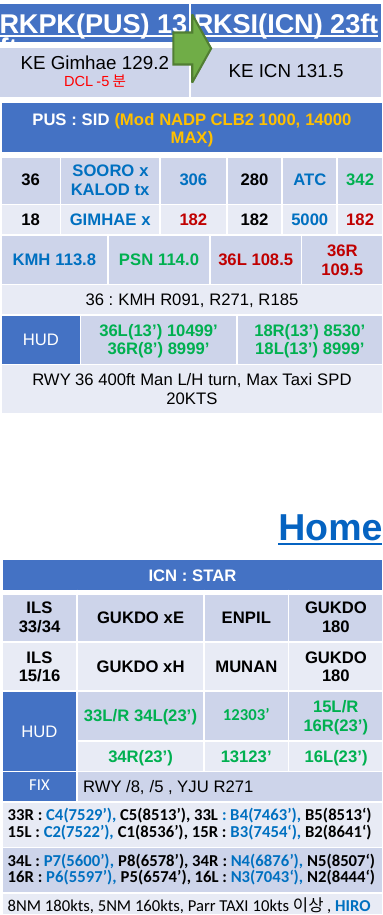

| RKPK(PUS) 13ft | RKSI(ICN) 23ft |
| --- | --- |
| KE Gimhae 129.2 DCL -5분 | KE ICN 131.5 |

| PUS : SID (Mod NADP CLB2 1000, 14000 MAX) |  |  |  |  |  |  |  |  |  |  |
| --- | --- | --- | --- | --- | --- | --- | --- | --- | --- | --- |
| 36 | SOORO x KALOD tx |  |  | 306 |  | 280 |  | ATC |  | 342 |
| 18 | GIMHAE x |  |  | 182 |  | 182 |  | 5000 |  | 182 |
| KMH 113.8 |  |  | PSN 114.0 |  | 36L 108.5 |  |  |  | 36R 109.5 |  |
| 36 : KMH R091, R271, R185 |  |  |  |  |  |  |  |  |  |  |
| HUD |  | 36L(13’) 10499’ 36R(8’) 8999’ |  |  |  |  | 18R(13’) 8530’ 18L(13’) 8999’ |  |  |  |
| RWY 36 400ft Man L/H turn, Max Taxi SPD 20KTS |  |  |  |  |  |  |  |  |  |  |
Home
| ICN : STAR |  |  |  |
| --- | --- | --- | --- |
| ILS 33/34 | GUKDO xE | ENPIL | GUKDO 180 |
| ILS 15/16 | GUKDO xH | MUNAN | GUKDO 180 |
| HUD | 33L/R 34L(23’) | 12303’ | 15L/R 16R(23’) |
|  | 34R(23’) | 13123’ | 16L(23’) |
| FIX | RWY /8, /5 , YJU R271 |  |  |
| 33R : C4(7529’), C5(8513’), 33L : B4(7463’), B5(8513‘) 15L : C2(7522’), C1(8536’), 15R : B3(7454‘), B2(8641‘) |  |  |  |
| 34L : P7(5600’), P8(6578’), 34R : N4(6876’), N5(8507‘) 16R : P6(5597’), P5(6574’), 16L : N3(7043‘), N2(8444‘) |  |  |  |
| 8NM 180kts, 5NM 160kts, Parr TAXI 10kts이상, HIRO |  |  |  |